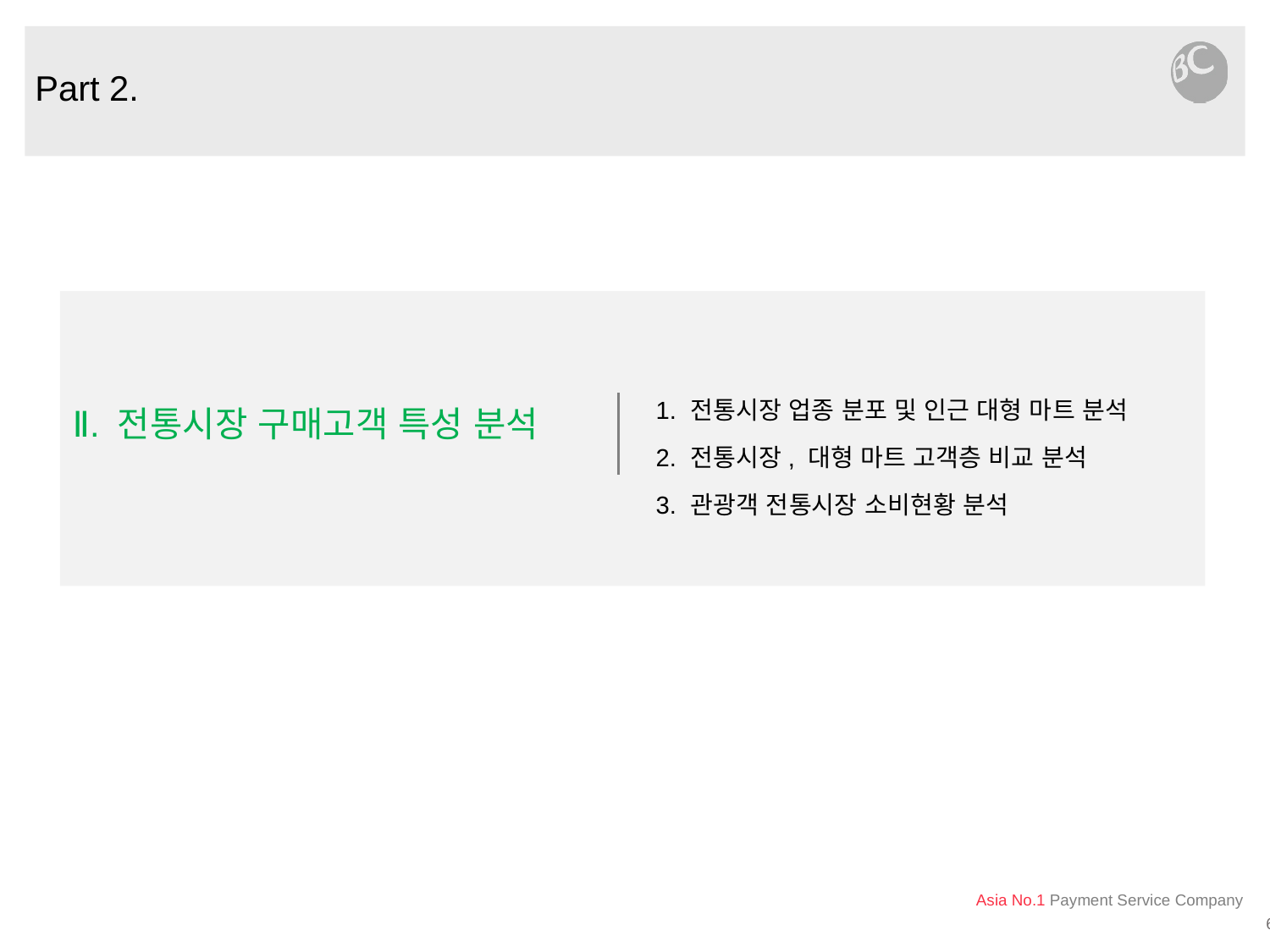

Part 2.

전통시장 업종 분포 및 인근 대형 마트 분석
전통시장, 대형 마트 고객층 비교 분석
관광객 전통시장 소비현황 분석
Ⅱ. 전통시장 구매고객 특성 분석